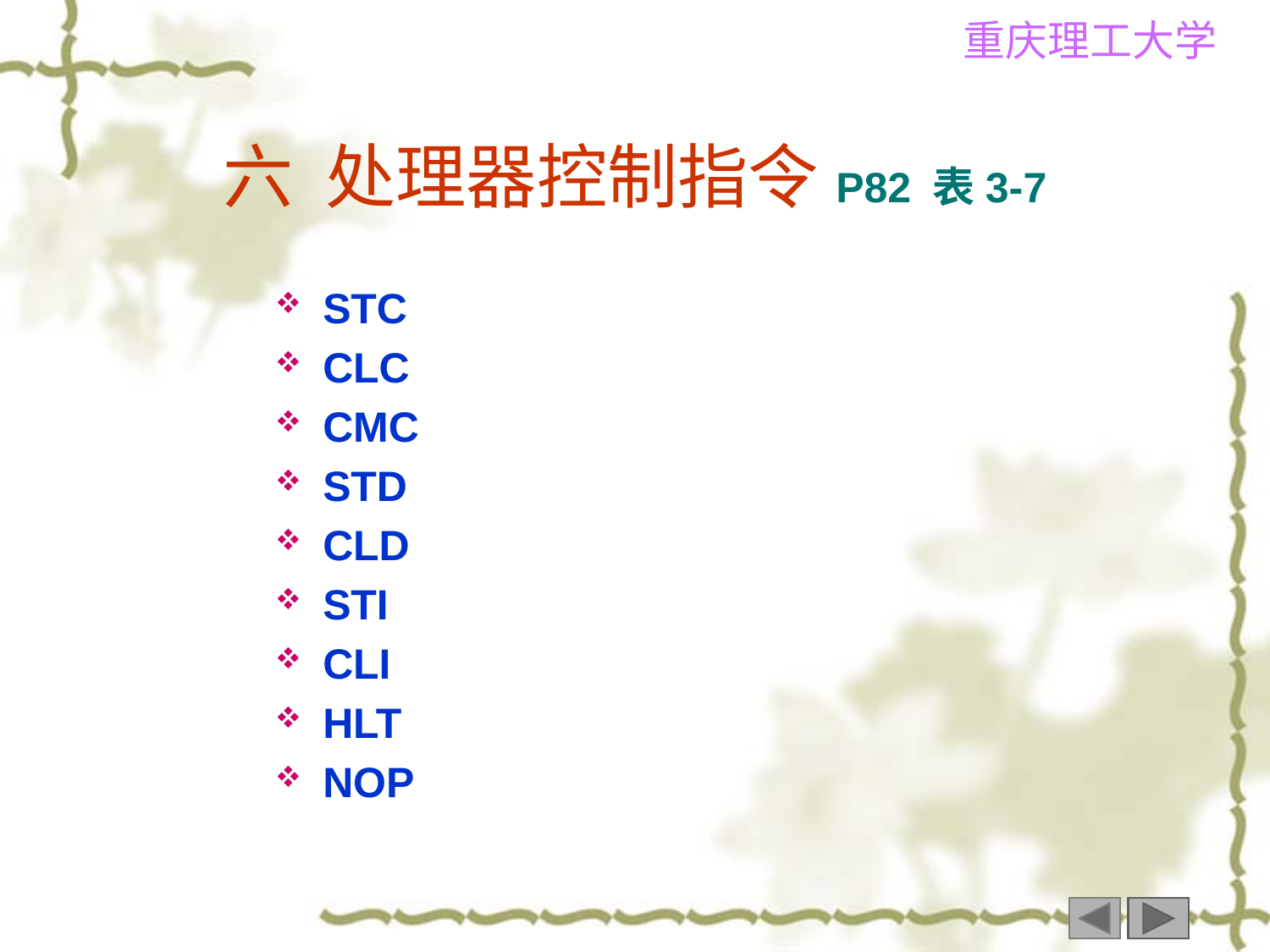

# 六  处理器控制指令P82 表3-7
STC
CLC
CMC
STD
CLD
STI
CLI
HLT
NOP